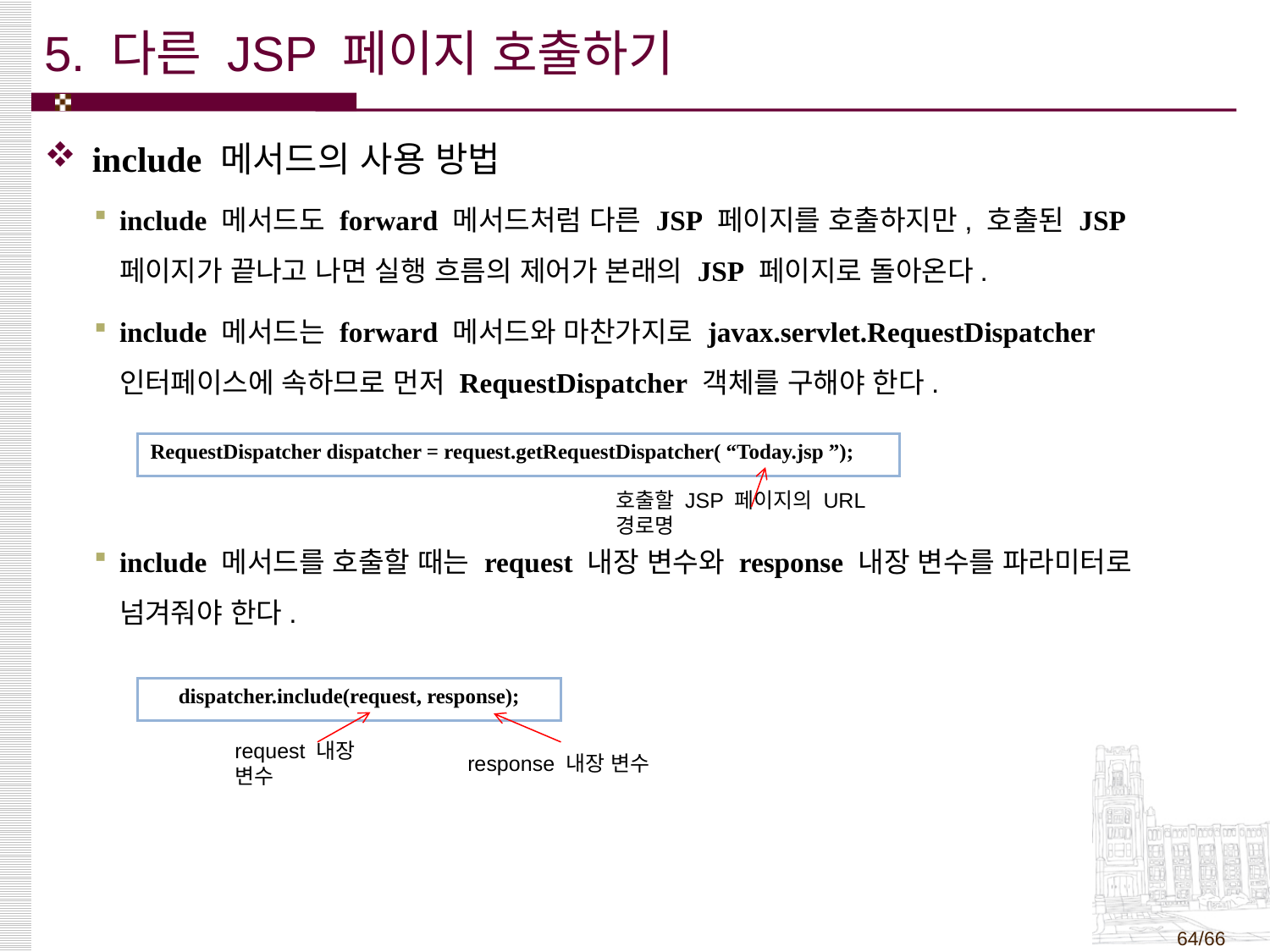

# 5. 다른 JSP 페이지 호출하기
include 메서드의 사용 방법
include 메서드도 forward 메서드처럼 다른 JSP 페이지를 호출하지만, 호출된 JSP 페이지가 끝나고 나면 실행 흐름의 제어가 본래의 JSP 페이지로 돌아온다.
include 메서드는 forward 메서드와 마찬가지로 javax.servlet.RequestDispatcher 인터페이스에 속하므로 먼저 RequestDispatcher 객체를 구해야 한다.

include 메서드를 호출할 때는 request 내장 변수와 response 내장 변수를 파라미터로 넘겨줘야 한다.

| RequestDispatcher dispatcher = request.getRequestDispatcher( “Today.jsp ”); |
| --- |
호출할 JSP 페이지의 URL 경로명
| dispatcher.include(request, response); |
| --- |
request 내장 변수
response 내장 변수